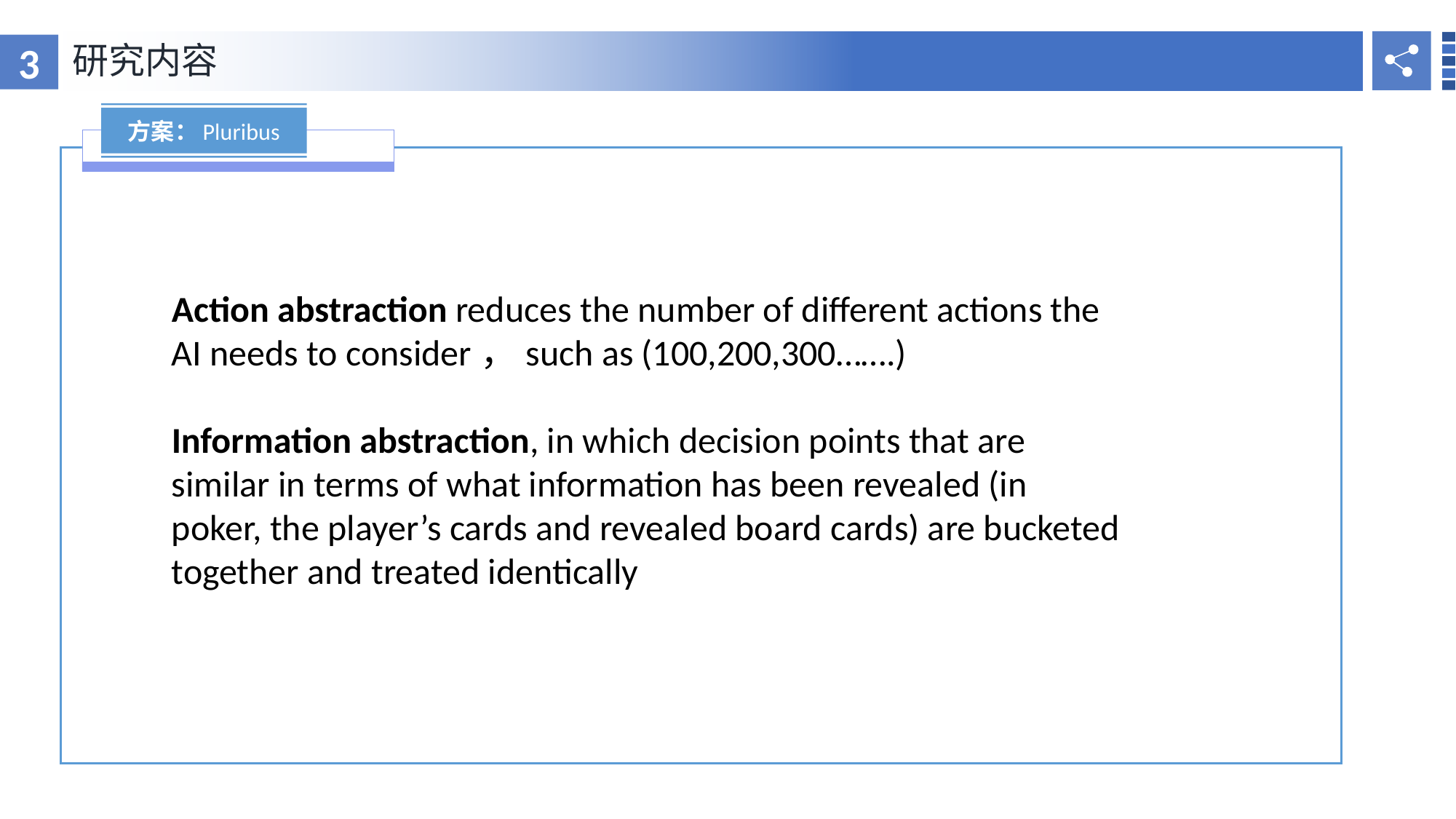

3

研究内容
RESEARCH BACKGROUND
方案：Pluribus

Action abstraction reduces the number of different actions the AI needs to consider，such as (100,200,300…….)

Information abstraction, in which decision points that are similar in terms of what information has been revealed (in poker, the player’s cards and revealed board cards) are bucketed together and treated identically